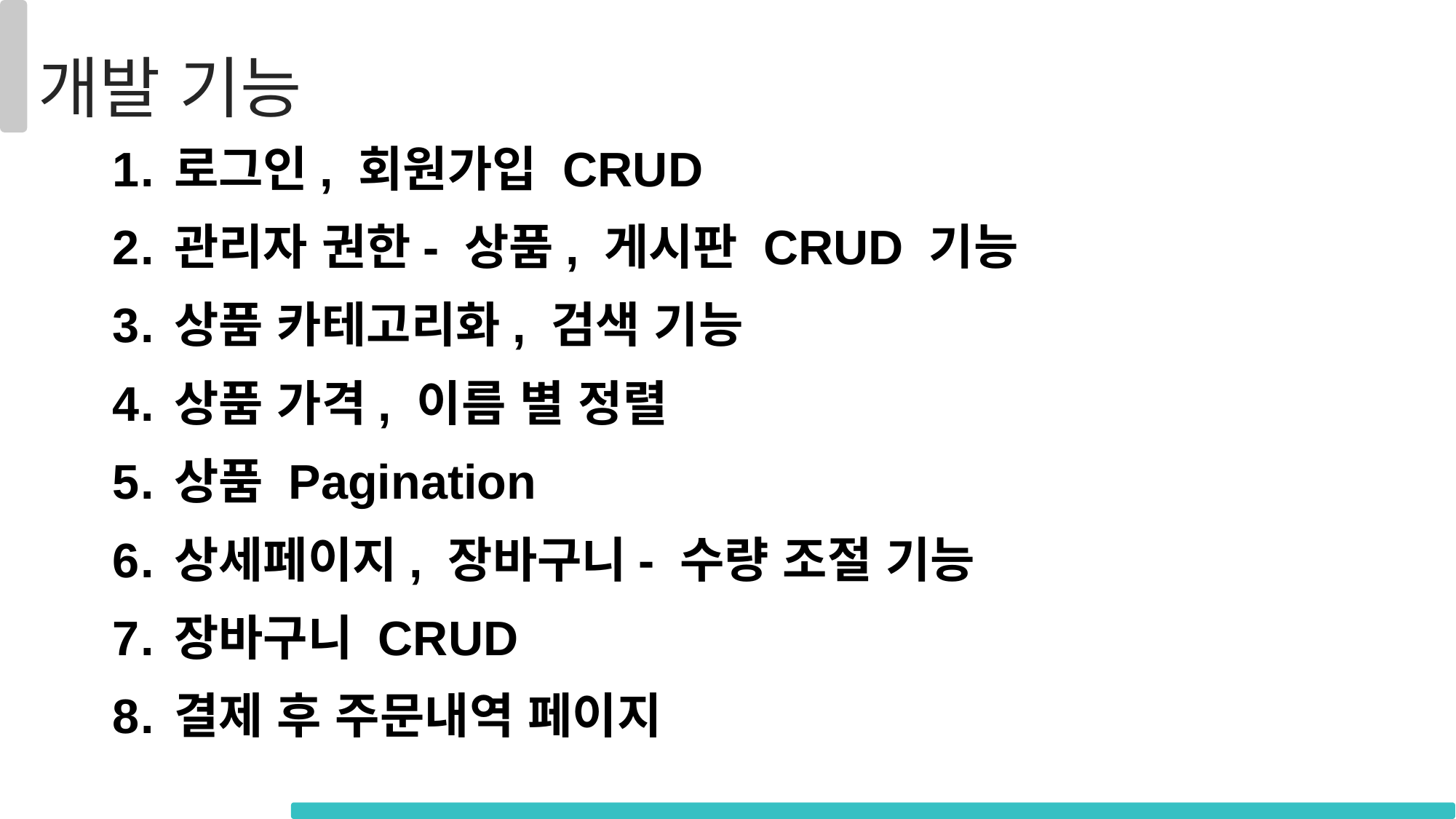

개발 기능

로그인, 회원가입 CRUD

관리자 권한- 상품, 게시판 CRUD 기능

상품 카테고리화, 검색 기능

상품 가격, 이름 별 정렬

상품 Pagination

상세페이지, 장바구니- 수량 조절 기능

장바구니 CRUD

결제 후 주문내역 페이지